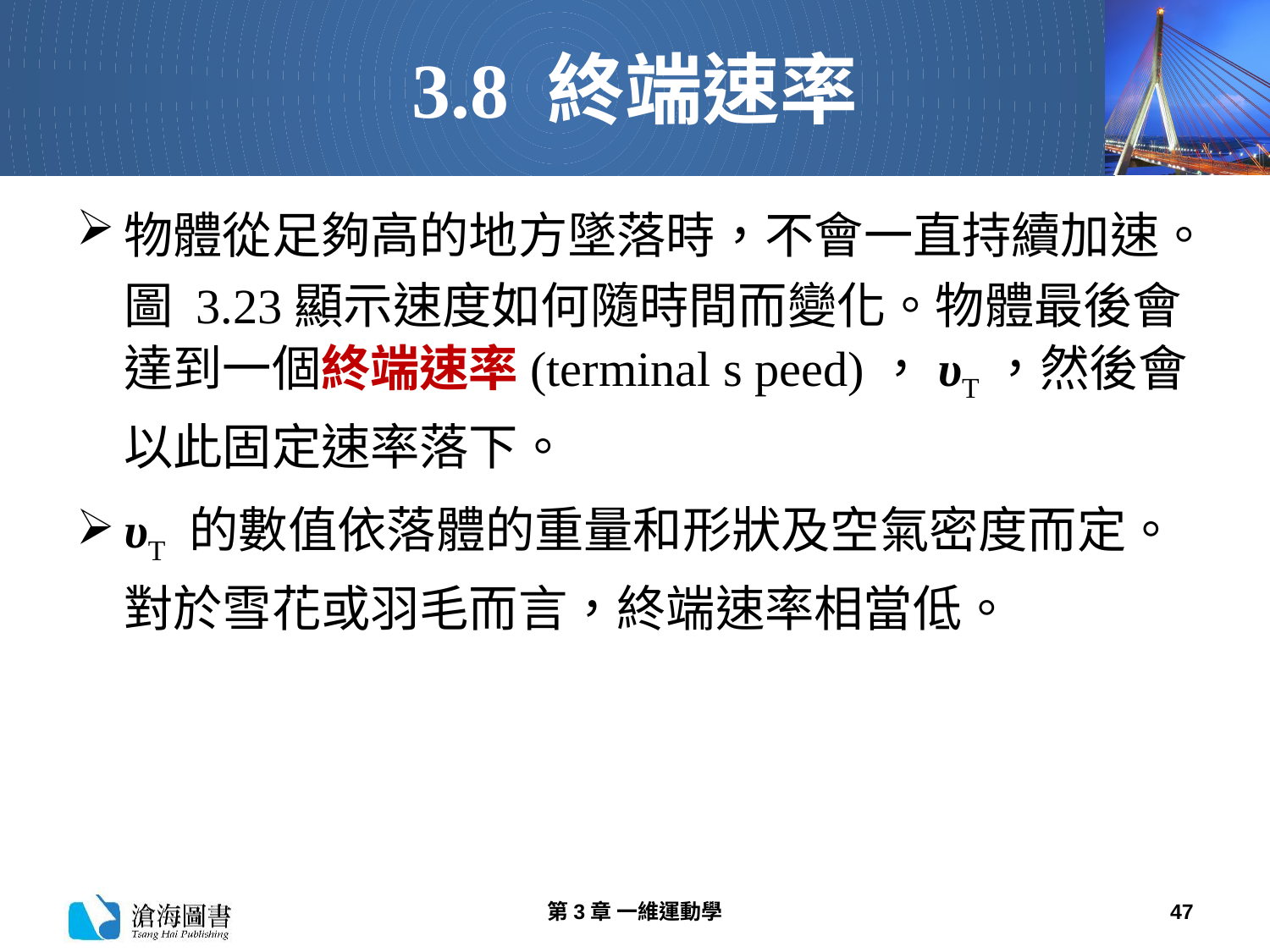

# 3.8 終端速率
物體從足夠高的地方墜落時，不會一直持續加速。圖 3.23顯示速度如何隨時間而變化。物體最後會達到一個終端速率(terminal s peed)，υT，然後會以此固定速率落下。
υT 的數值依落體的重量和形狀及空氣密度而定。
對於雪花或羽毛而言，終端速率相當低。

第3章 一維運動學
47